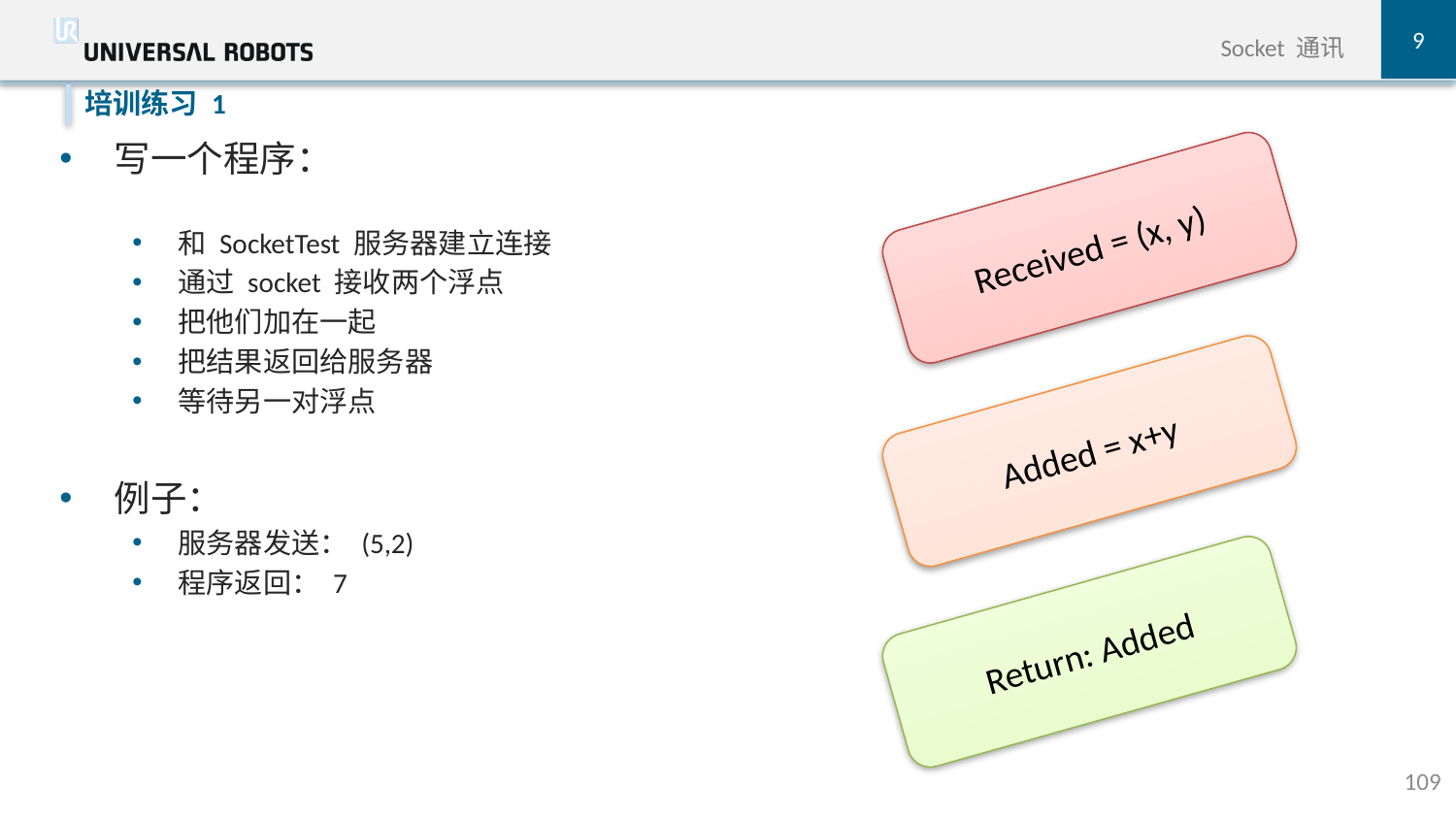

9
Socket 通讯

写一个程序：

和 SocketTest 服务器建立连接
通过 socket 接收两个浮点
把他们加在一起
把结果返回给服务器
等待另一对浮点

例子：
服务器发送： (5,2)
程序返回： 7

培训练习 1
Received = (x, y)
Added = x+y
Return: Added
109